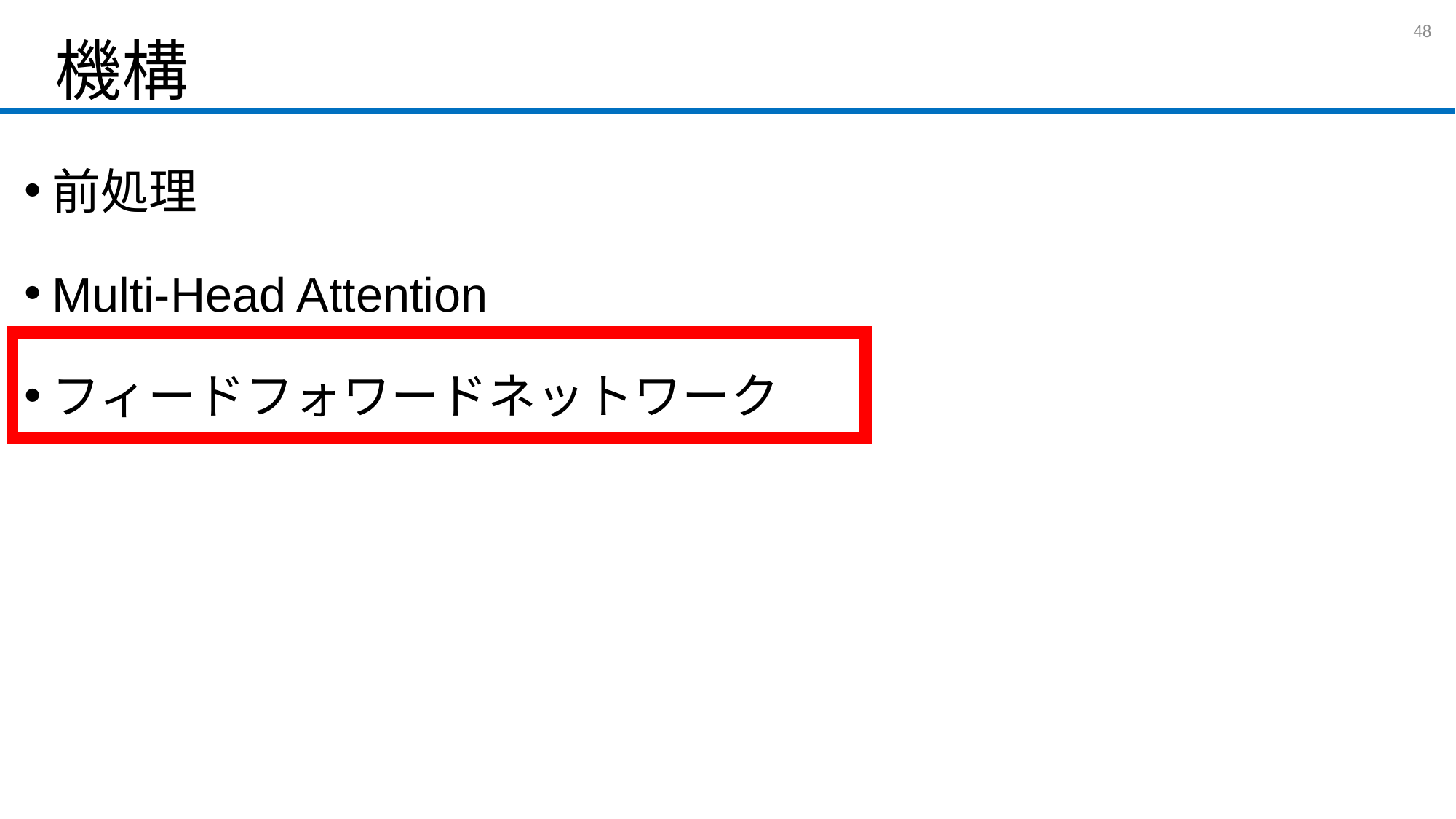

# 機構
48
前処理
Multi-Head Attention
フィードフォワードネットワーク